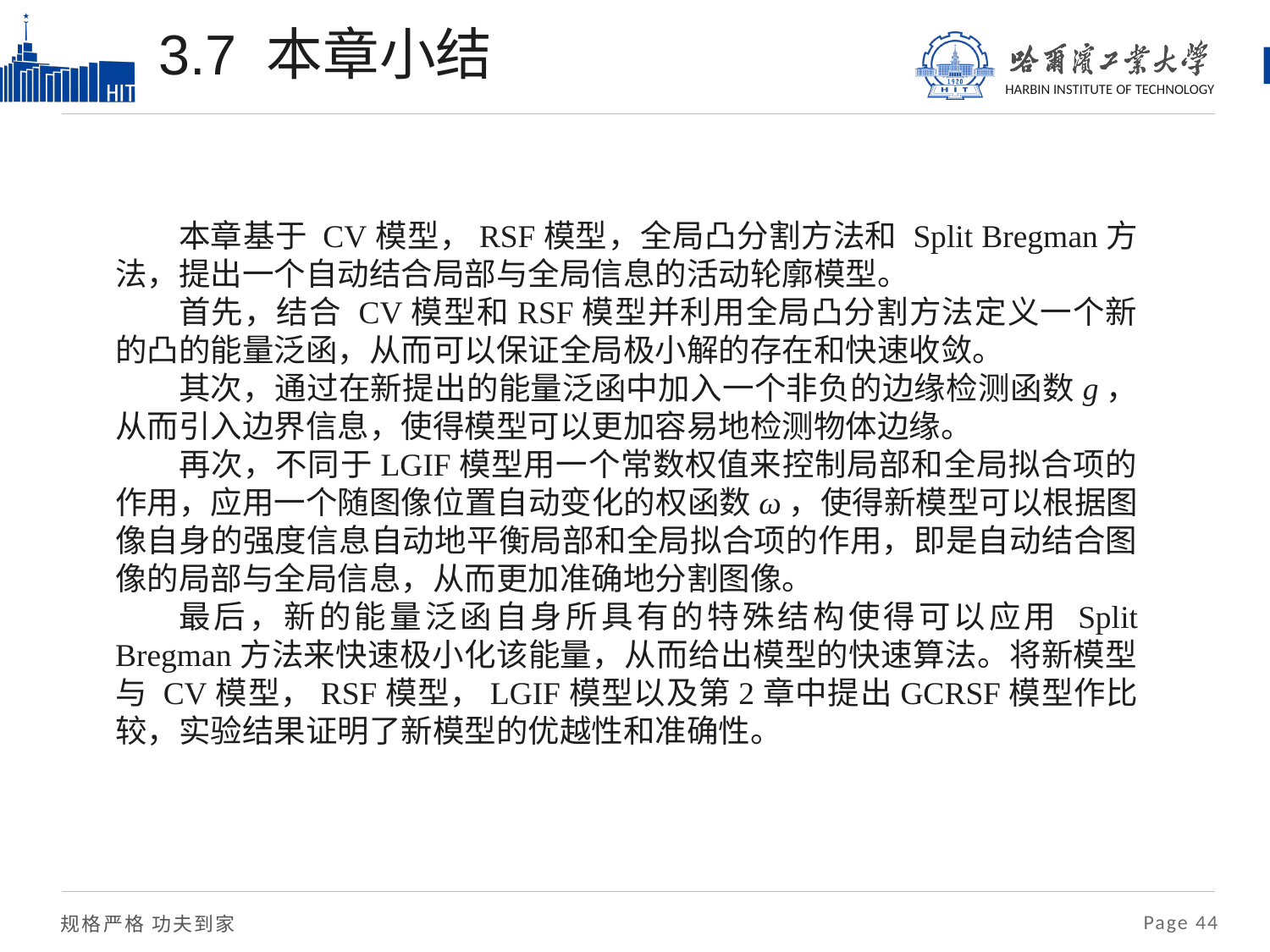

# 3.7 本章小结
本章基于 CV模型，RSF模型，全局凸分割方法和 Split Bregman方法，提出一个自动结合局部与全局信息的活动轮廓模型。
首先，结合 CV模型和RSF模型并利用全局凸分割方法定义一个新的凸的能量泛函，从而可以保证全局极小解的存在和快速收敛。
其次，通过在新提出的能量泛函中加入一个非负的边缘检测函数g，从而引入边界信息，使得模型可以更加容易地检测物体边缘。
再次，不同于LGIF模型用一个常数权值来控制局部和全局拟合项的作用，应用一个随图像位置自动变化的权函数ω，使得新模型可以根据图像自身的强度信息自动地平衡局部和全局拟合项的作用，即是自动结合图像的局部与全局信息，从而更加准确地分割图像。
最后，新的能量泛函自身所具有的特殊结构使得可以应用 Split Bregman方法来快速极小化该能量，从而给出模型的快速算法。将新模型与 CV模型，RSF模型，LGIF模型以及第2章中提出GCRSF模型作比较，实验结果证明了新模型的优越性和准确性。